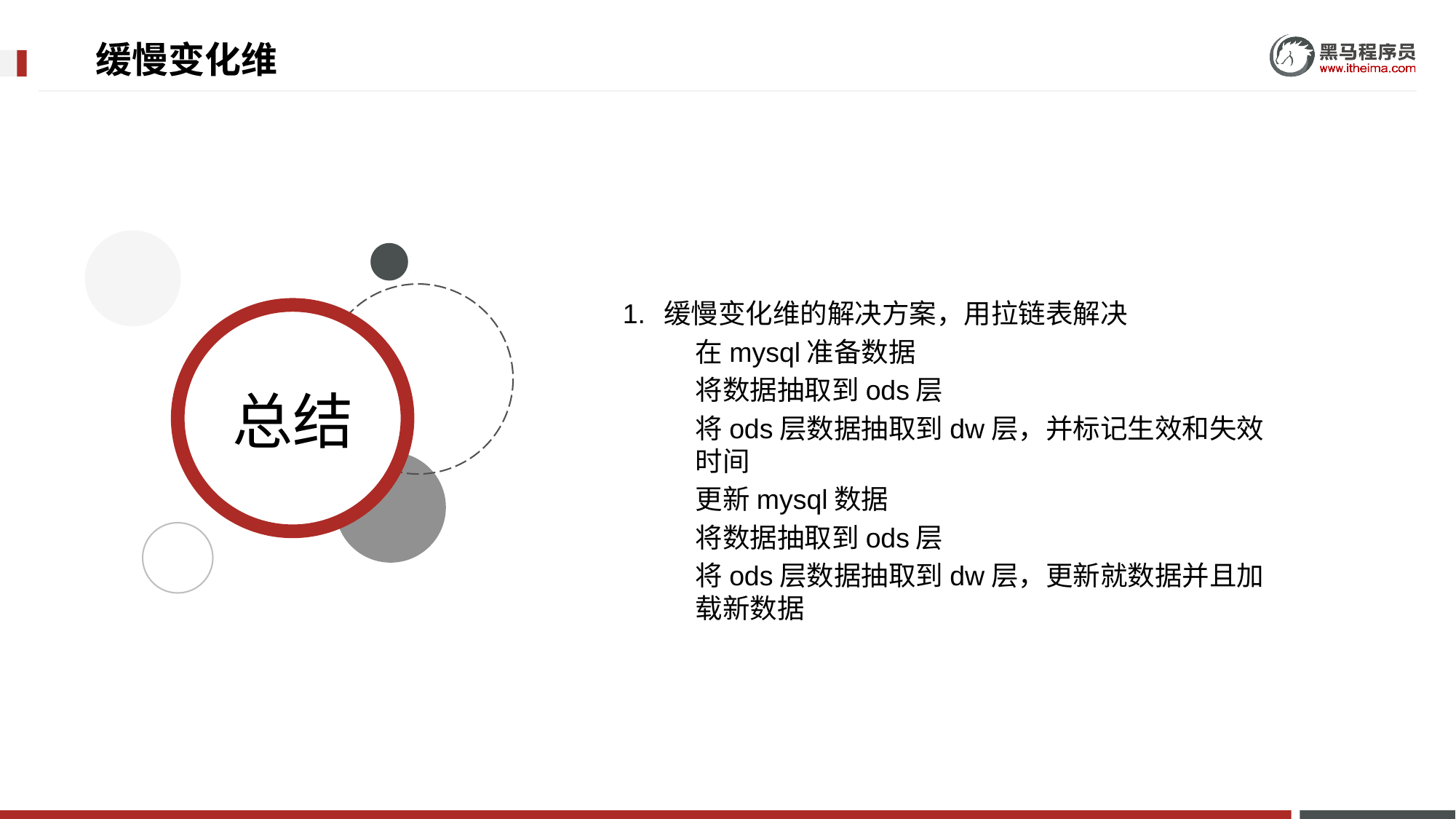

# 缓慢变化维
缓慢变化维的解决方案，用拉链表解决
在mysql准备数据
将数据抽取到ods层
将ods层数据抽取到dw层，并标记生效和失效时间
更新mysql数据
将数据抽取到ods层
将ods层数据抽取到dw层，更新就数据并且加载新数据